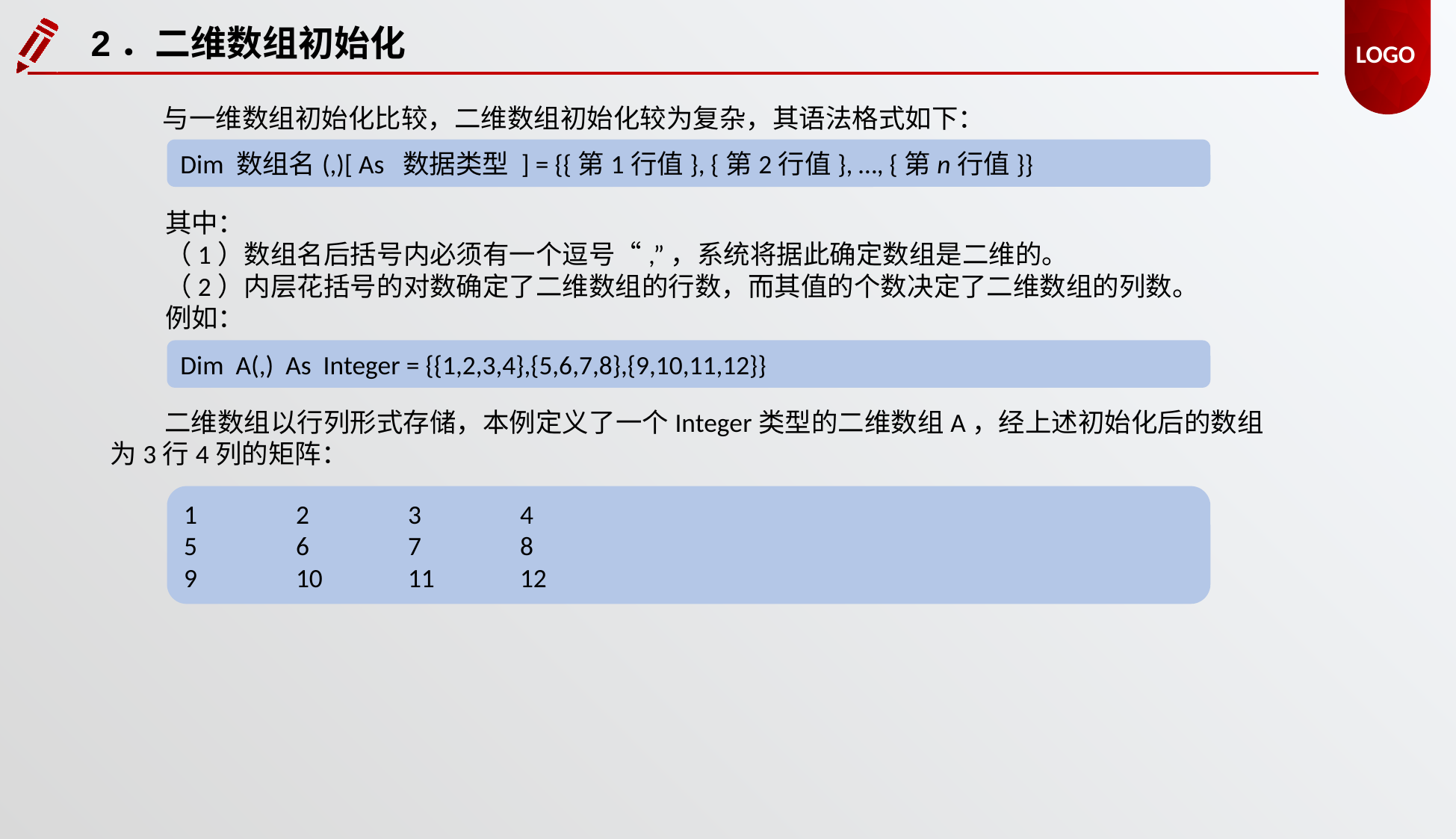

2．二维数组初始化
与一维数组初始化比较，二维数组初始化较为复杂，其语法格式如下：
Dim 数组名(,)[ As  数据类型 ] = {{第1行值}, {第2行值}, …, {第n行值}}
其中：
（1）数组名后括号内必须有一个逗号“,”，系统将据此确定数组是二维的。
（2）内层花括号的对数确定了二维数组的行数，而其值的个数决定了二维数组的列数。
例如：
Dim  A(,)  As  Integer = {{1,2,3,4},{5,6,7,8},{9,10,11,12}}
二维数组以行列形式存储，本例定义了一个Integer类型的二维数组A，经上述初始化后的数组为3行4列的矩阵：
1	2	3	4
5	6	7	8
9	10	11	12